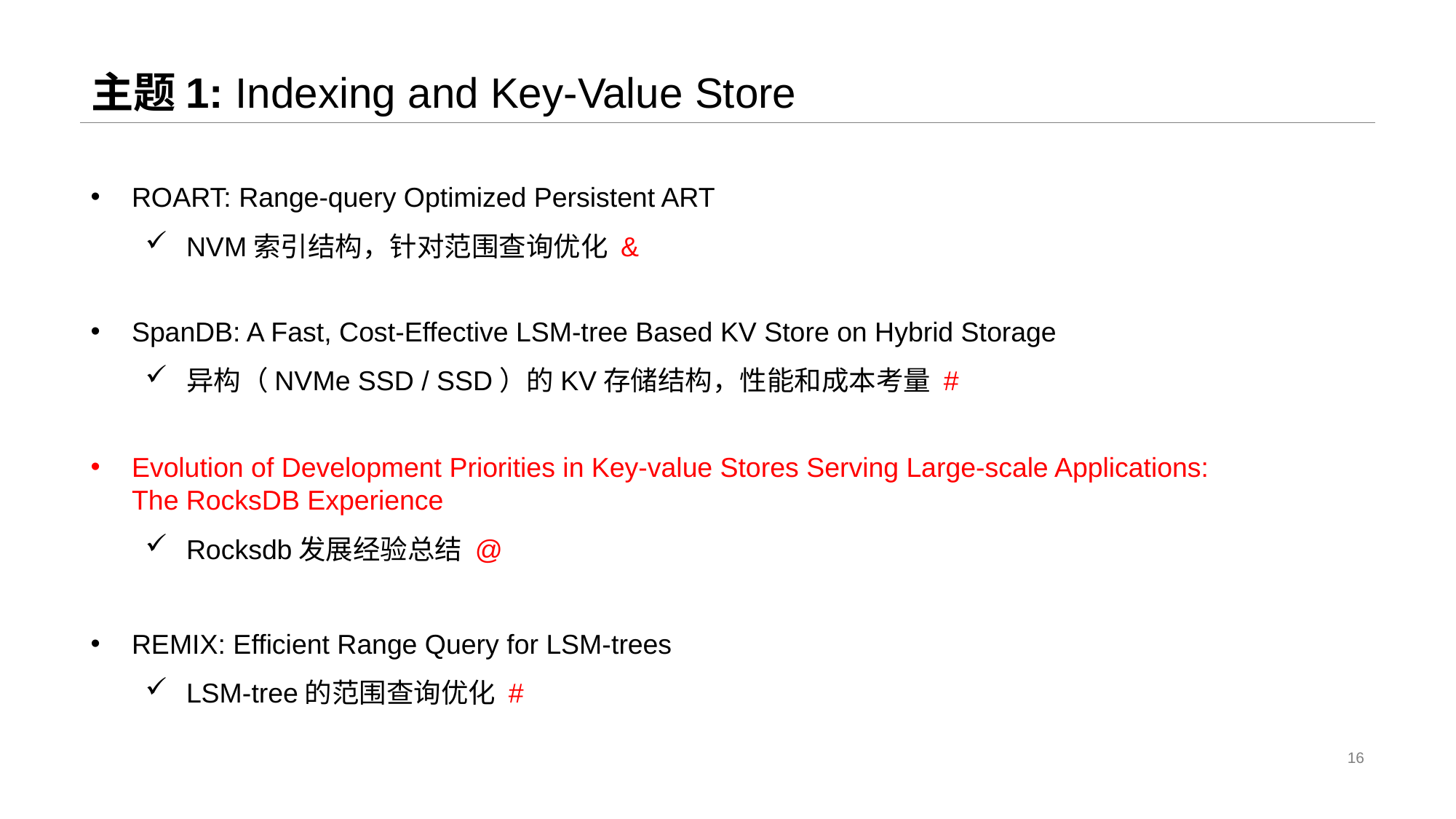

# 主题1: Indexing and Key-Value Store
ROART: Range-query Optimized Persistent ART
NVM索引结构，针对范围查询优化 &

SpanDB: A Fast, Cost-Effective LSM-tree Based KV Store on Hybrid Storage
异构（NVMe SSD / SSD）的KV存储结构，性能和成本考量 #
Evolution of Development Priorities in Key-value Stores Serving Large-scale Applications: The RocksDB Experience
Rocksdb发展经验总结 @
REMIX: Efficient Range Query for LSM-trees
LSM-tree的范围查询优化 #
16